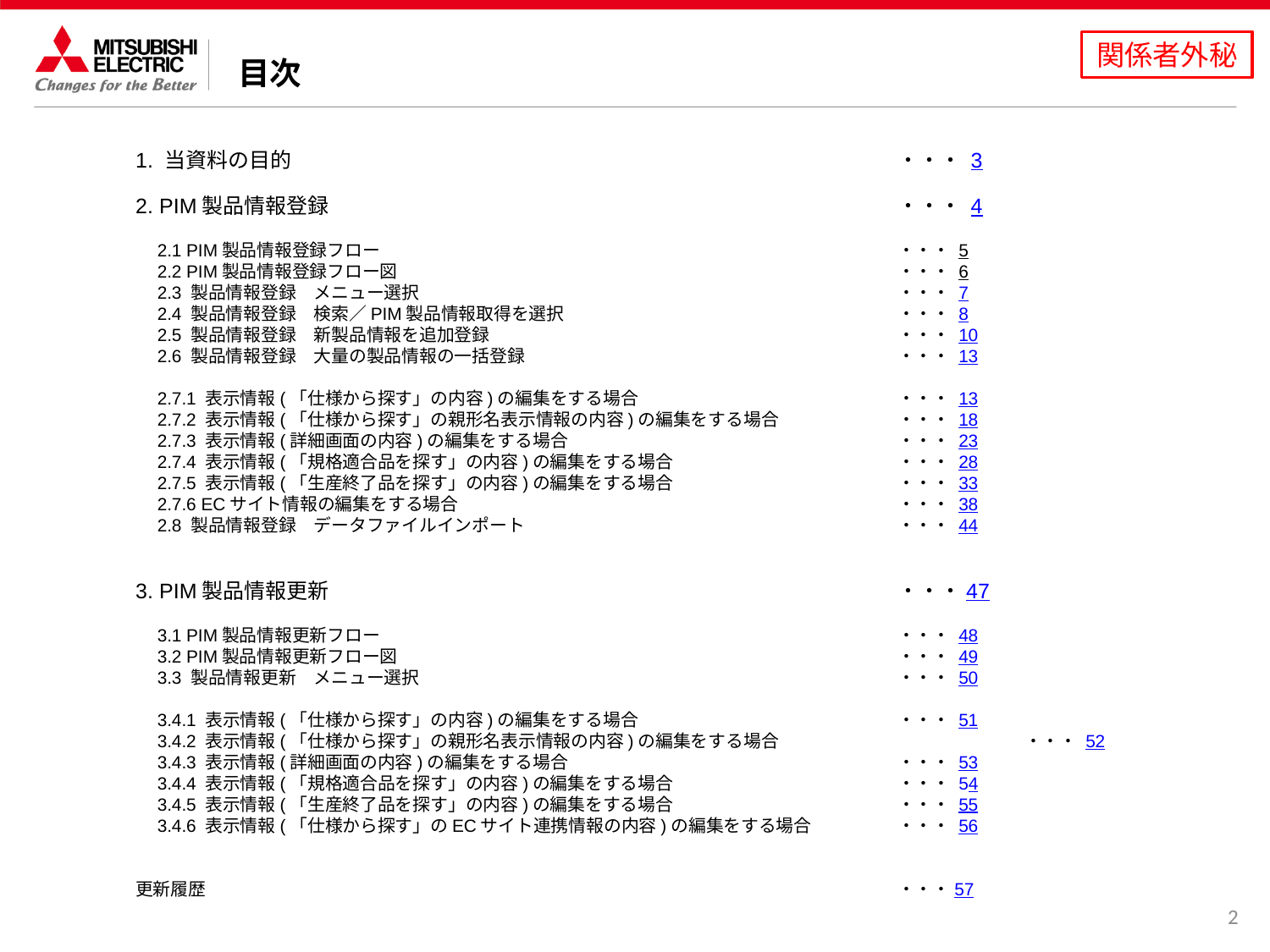

目次
1. 当資料の目的					・・・ 3

2. PIM製品情報登録		　			・・・ 4

　2.1 PIM製品情報登録フロー		　	　		・・・ 5
　2.2 PIM製品情報登録フロー図				・・・ 6
　2.3 製品情報登録　メニュー選択			　	・・・ 7
　2.4 製品情報登録　検索／PIM製品情報取得を選択			・・・ 8
　2.5 製品情報登録　新製品情報を追加登録				・・・ 10
　2.6 製品情報登録　大量の製品情報の一括登録			・・・ 13

　2.7.1 表示情報(「仕様から探す」の内容)の編集をする場合	　		・・・ 13
　2.7.2 表示情報(「仕様から探す」の親形名表示情報の内容)の編集をする場合　	・・・ 18
　2.7.3 表示情報(詳細画面の内容)の編集をする場合			・・・ 23
　2.7.4 表示情報(「規格適合品を探す」の内容)の編集をする場合		・・・ 28
　2.7.5 表示情報(「生産終了品を探す」の内容)の編集をする場合		・・・ 33
　2.7.6 ECサイト情報の編集をする場合				・・・ 38
　2.8 製品情報登録　データファイルインポート			・・・ 44

3. PIM製品情報更新		　			・・・47

　3.1 PIM製品情報更新フロー					・・・ 48
　3.2 PIM製品情報更新フロー図				・・・ 49
　3.3 製品情報更新　メニュー選択				・・・ 50

　3.4.1 表示情報(「仕様から探す」の内容)の編集をする場合			・・・ 51
　3.4.2 表示情報(「仕様から探す」の親形名表示情報の内容)の編集をする場合		・・・ 52
　3.4.3 表示情報(詳細画面の内容)の編集をする場合			・・・ 53
　3.4.4 表示情報(「規格適合品を探す」の内容)の編集をする場合		・・・ 54
　3.4.5 表示情報(「生産終了品を探す」の内容)の編集をする場合		・・・ 55
　3.4.6 表示情報(「仕様から探す」のECサイト連携情報の内容)の編集をする場合	・・・ 56

更新履歴						・・・57

2